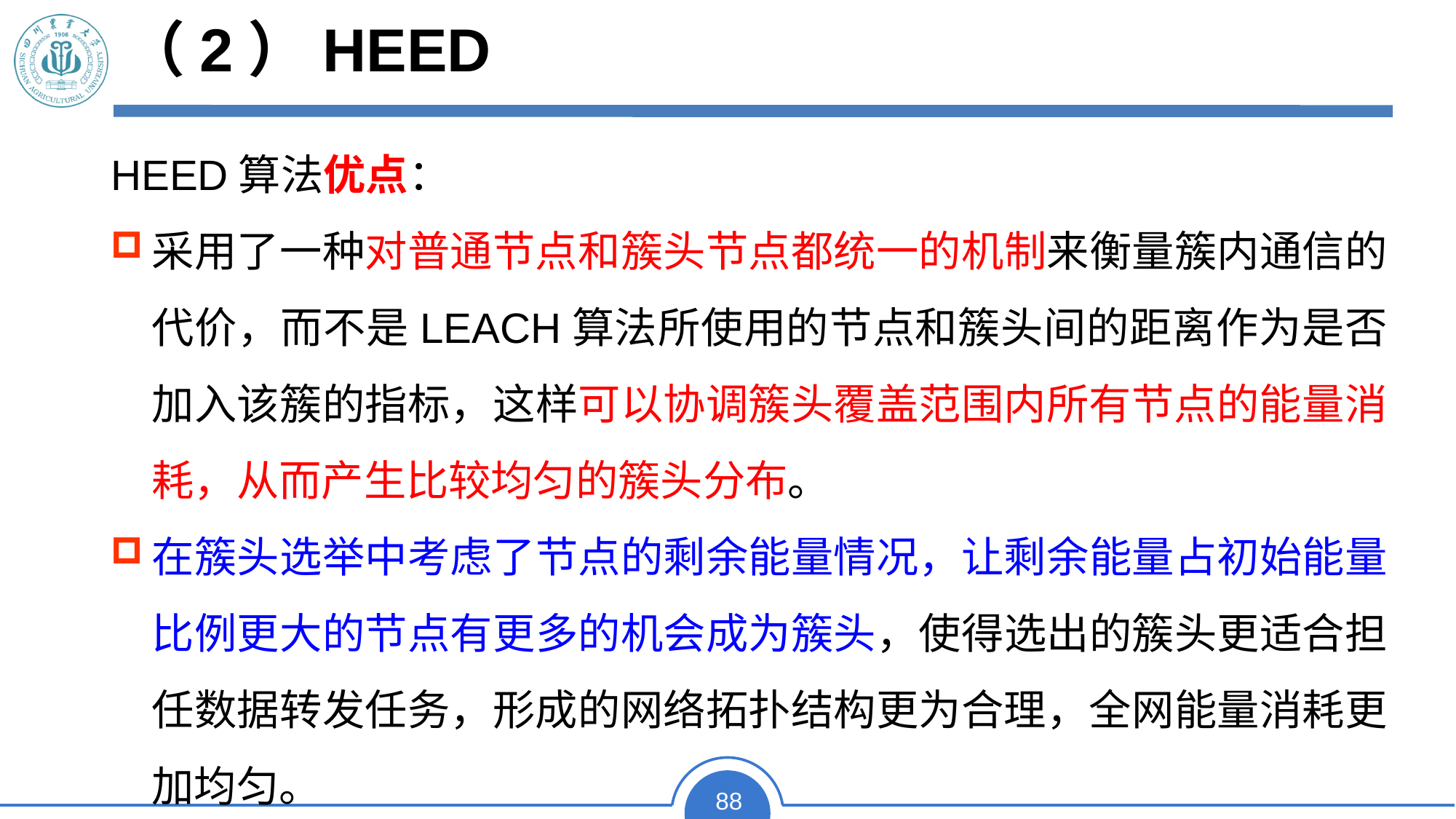

# （2）HEED
HEED算法优点：
采用了一种对普通节点和簇头节点都统一的机制来衡量簇内通信的代价，而不是LEACH算法所使用的节点和簇头间的距离作为是否加入该簇的指标，这样可以协调簇头覆盖范围内所有节点的能量消耗，从而产生比较均匀的簇头分布。
在簇头选举中考虑了节点的剩余能量情况，让剩余能量占初始能量比例更大的节点有更多的机会成为簇头，使得选出的簇头更适合担任数据转发任务，形成的网络拓扑结构更为合理，全网能量消耗更加均匀。